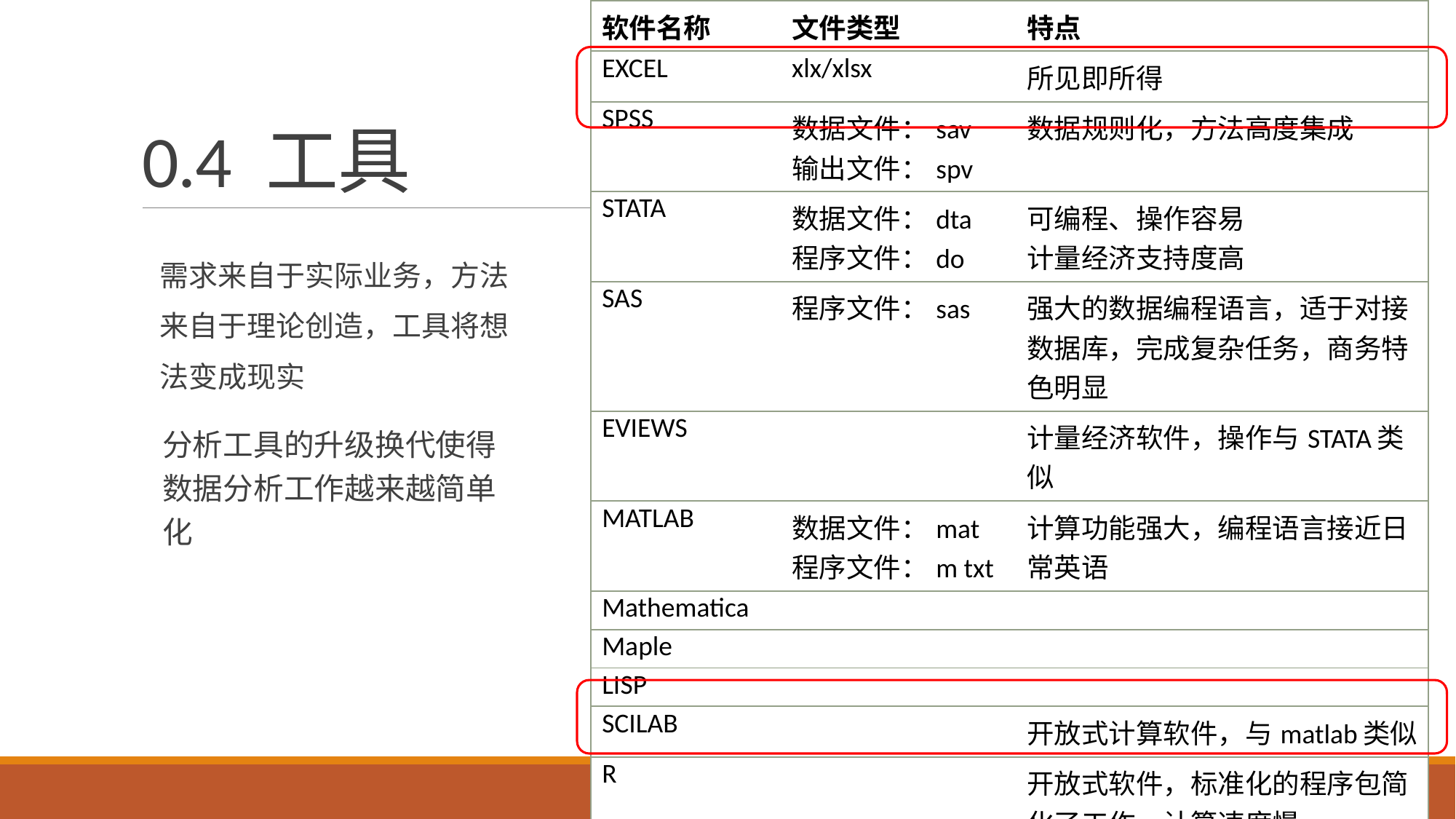

| 软件名称 | 文件类型 | 特点 |
| --- | --- | --- |
| EXCEL | xlx/xlsx | 所见即所得 |
| SPSS | 数据文件：sav 输出文件：spv | 数据规则化，方法高度集成 |
| STATA | 数据文件：dta 程序文件：do | 可编程、操作容易 计量经济支持度高 |
| SAS | 程序文件：sas | 强大的数据编程语言，适于对接数据库，完成复杂任务，商务特色明显 |
| EVIEWS |  | 计量经济软件，操作与STATA类似 |
| MATLAB | 数据文件：mat 程序文件：m txt | 计算功能强大，编程语言接近日常英语 |
| Mathematica |  |  |
| Maple |  |  |
| LISP |  |  |
| SCILAB |  | 开放式计算软件，与matlab类似 |
| R |  | 开放式软件，标准化的程序包简化了工作，计算速度慢 |
# 0.4 工具

需求来自于实际业务，方法来自于理论创造，工具将想法变成现实
分析工具的升级换代使得数据分析工作越来越简单化